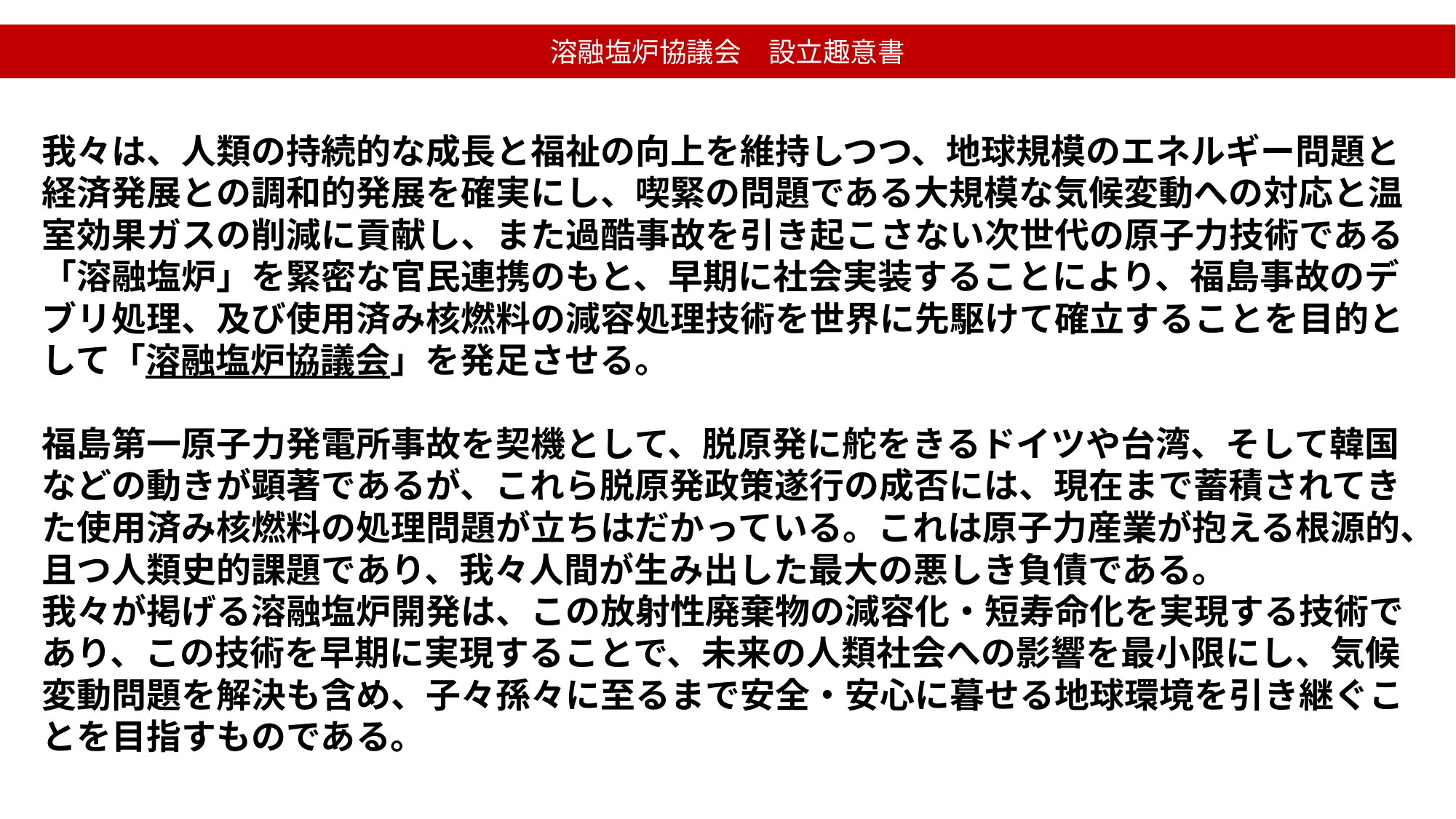

溶融塩炉協議会　設立趣意書
我々は、人類の持続的な成長と福祉の向上を維持しつつ、地球規模のエネルギー問題と経済発展との調和的発展を確実にし、喫緊の問題である大規模な気候変動への対応と温室効果ガスの削減に貢献し、また過酷事故を引き起こさない次世代の原子力技術である「溶融塩炉」を緊密な官民連携のもと、早期に社会実装することにより、福島事故のデブリ処理、及び使用済み核燃料の減容処理技術を世界に先駆けて確立することを目的として「溶融塩炉協議会」を発足させる。

福島第一原子力発電所事故を契機として、脱原発に舵をきるドイツや台湾、そして韓国などの動きが顕著であるが、これら脱原発政策遂行の成否には、現在まで蓄積されてきた使用済み核燃料の処理問題が立ちはだかっている。これは原子力産業が抱える根源的、且つ人類史的課題であり、我々人間が生み出した最大の悪しき負債である。
我々が掲げる溶融塩炉開発は、この放射性廃棄物の減容化・短寿命化を実現する技術であり、この技術を早期に実現することで、未来の人類社会への影響を最小限にし、気候変動問題を解決も含め、子々孫々に至るまで安全・安心に暮せる地球環境を引き継ぐことを目指すものである。